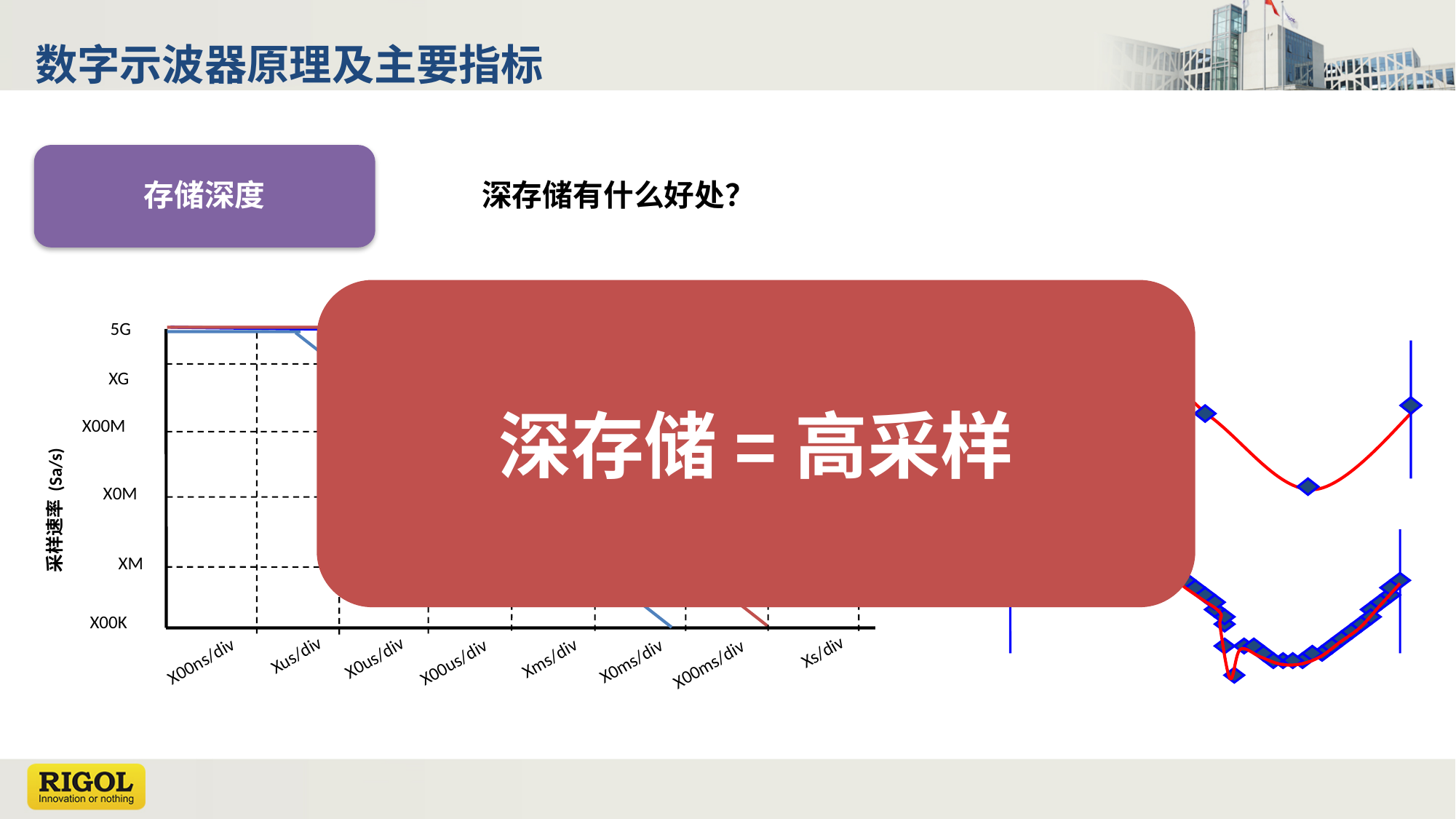

数字示波器原理及主要指标

存储深度
深存储有什么好处？
深存储=高采样
5G

XG
140Mpts
X00M

10Mpts
1Mpts
采样速率 (Sa/s)
X0M

XM

X00K

Xs/div
Xus/div
X0us/div
Xms/div
X00ns/div
X0ms/div
X00us/div
X00ms/div